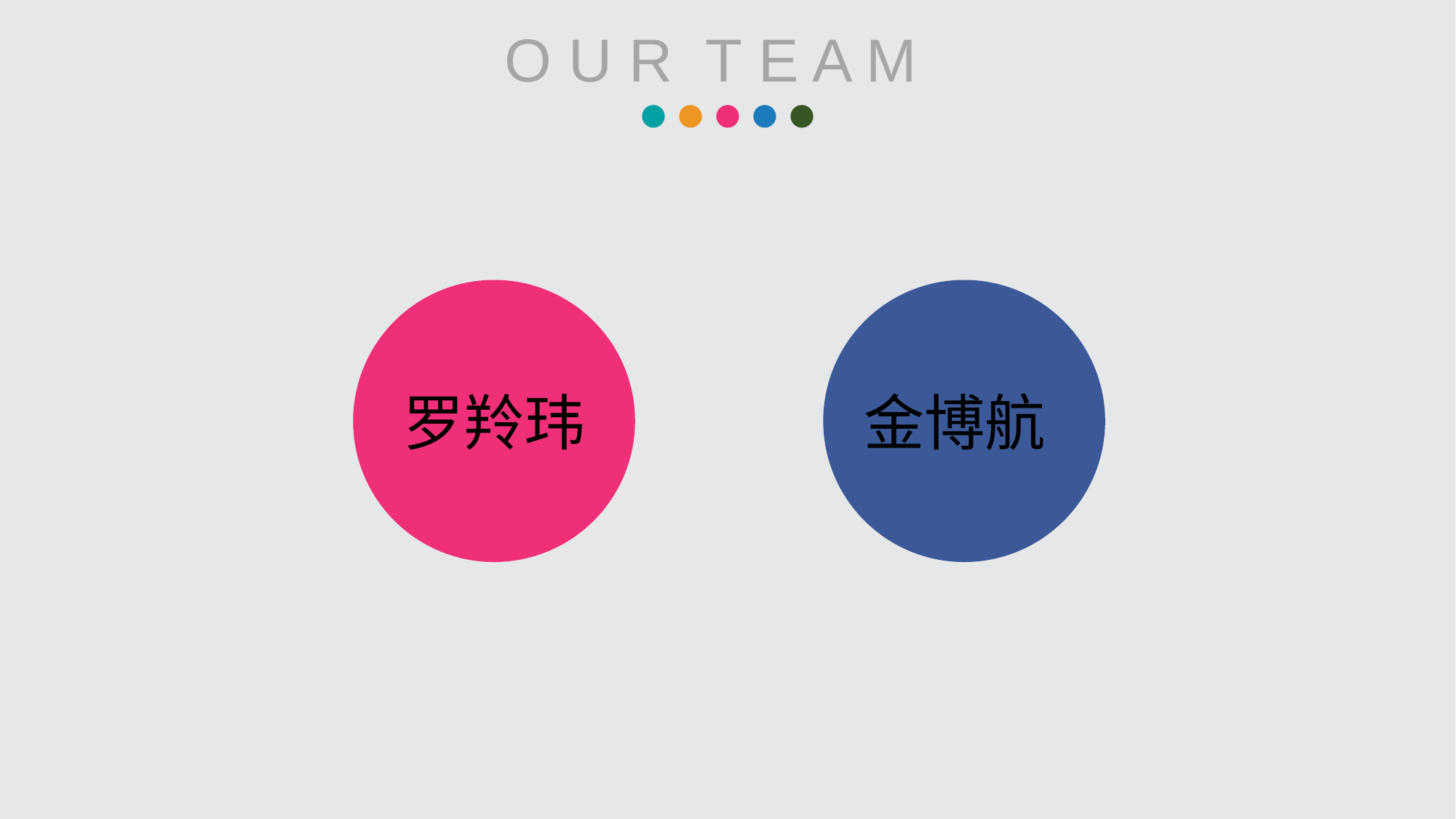

O U R  T E A M

金博航
罗羚玮